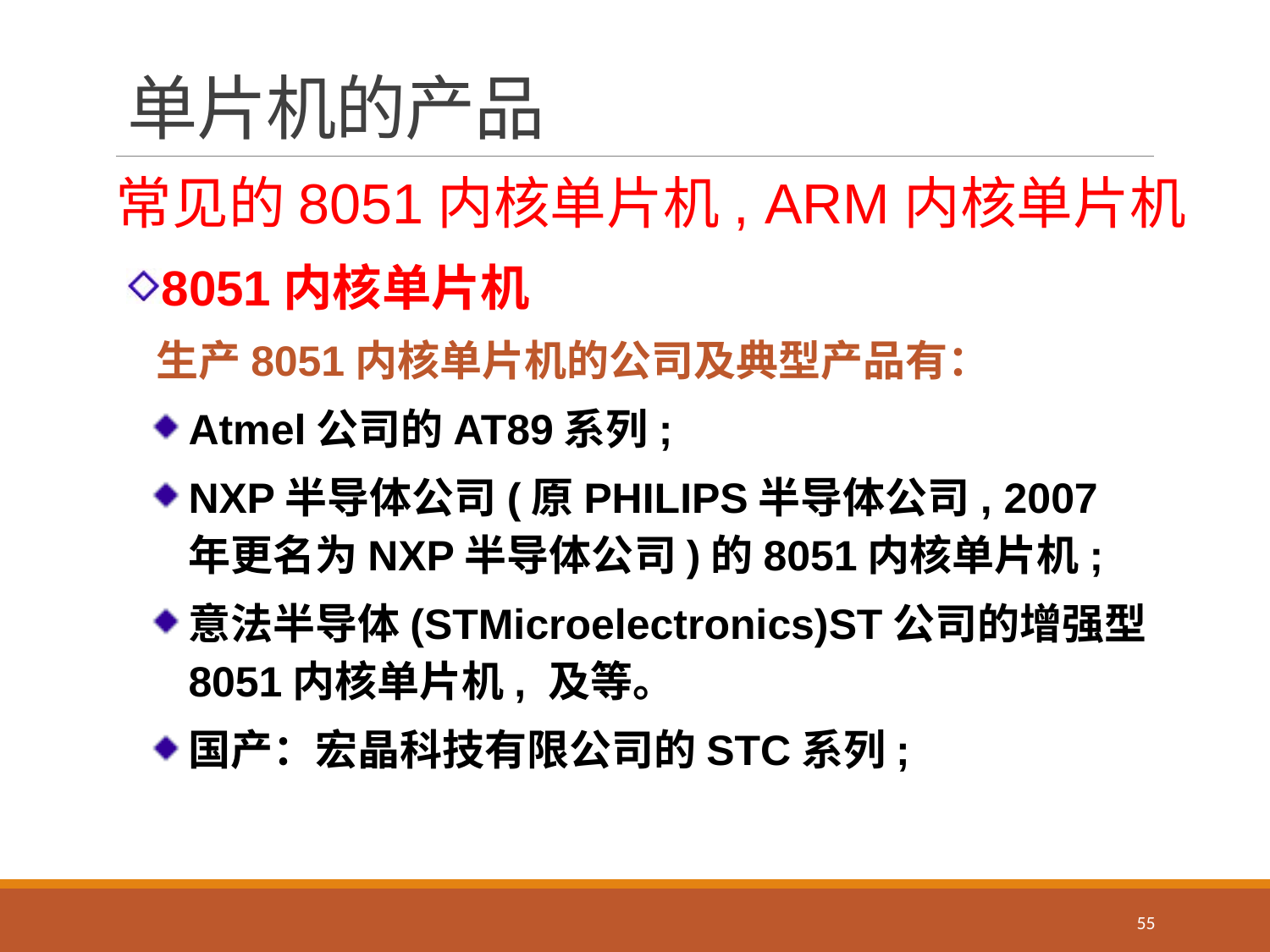

# 单片机的产品
常见的8051内核单片机, ARM内核单片机
8051内核单片机
  生产8051内核单片机的公司及典型产品有：
Atmel公司的AT89系列;
NXP半导体公司(原PHILIPS半导体公司, 2007年更名为NXP半导体公司)的8051内核单片机;
意法半导体(STMicroelectronics)ST公司的增强型8051内核单片机, 及等。
国产：宏晶科技有限公司的STC系列;

55